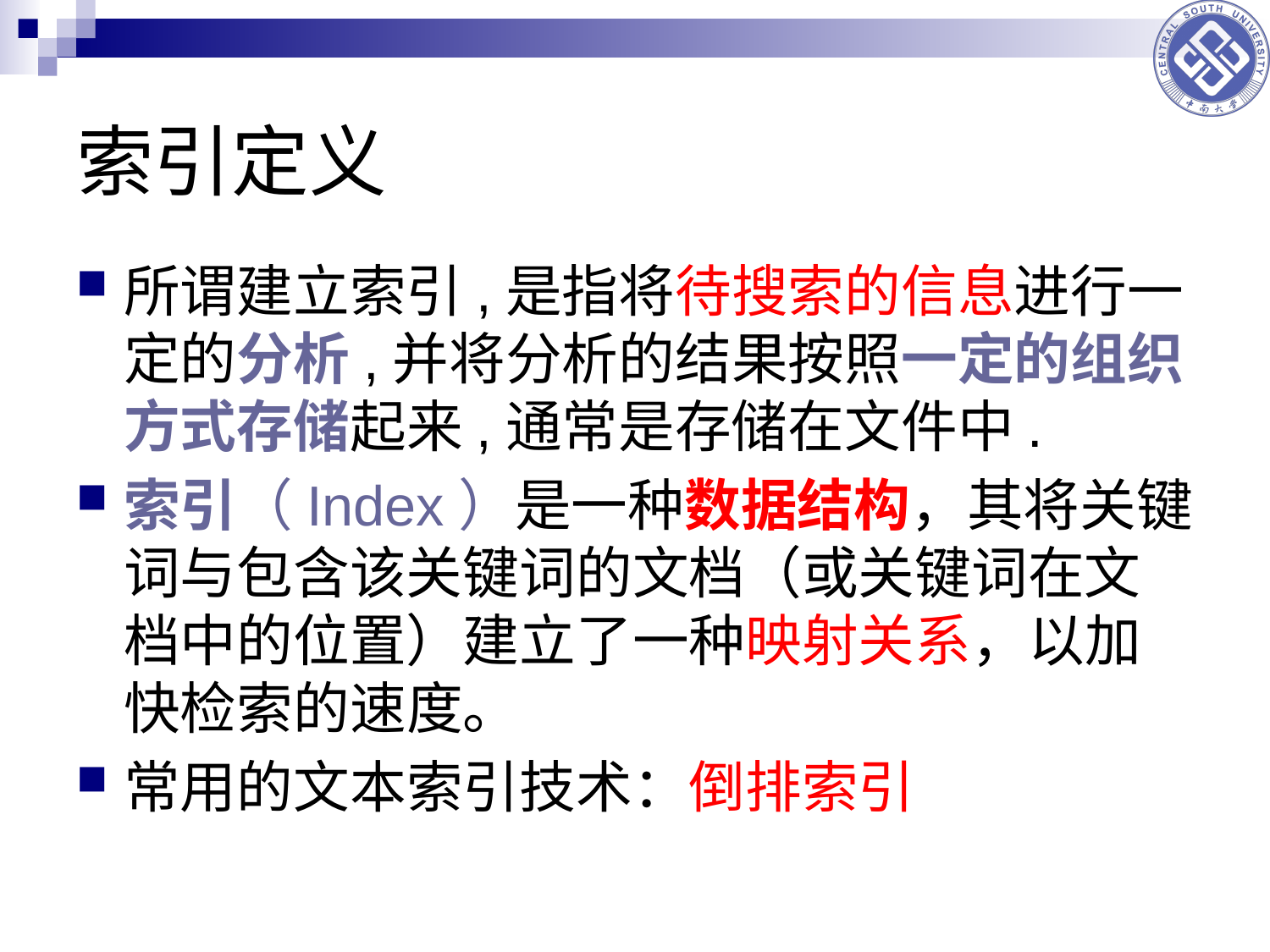

# 索引定义
所谓建立索引,是指将待搜索的信息进行一定的分析,并将分析的结果按照一定的组织方式存储起来,通常是存储在文件中.
索引（Index）是一种数据结构，其将关键词与包含该关键词的文档（或关键词在文档中的位置）建立了一种映射关系，以加快检索的速度。
常用的文本索引技术：倒排索引